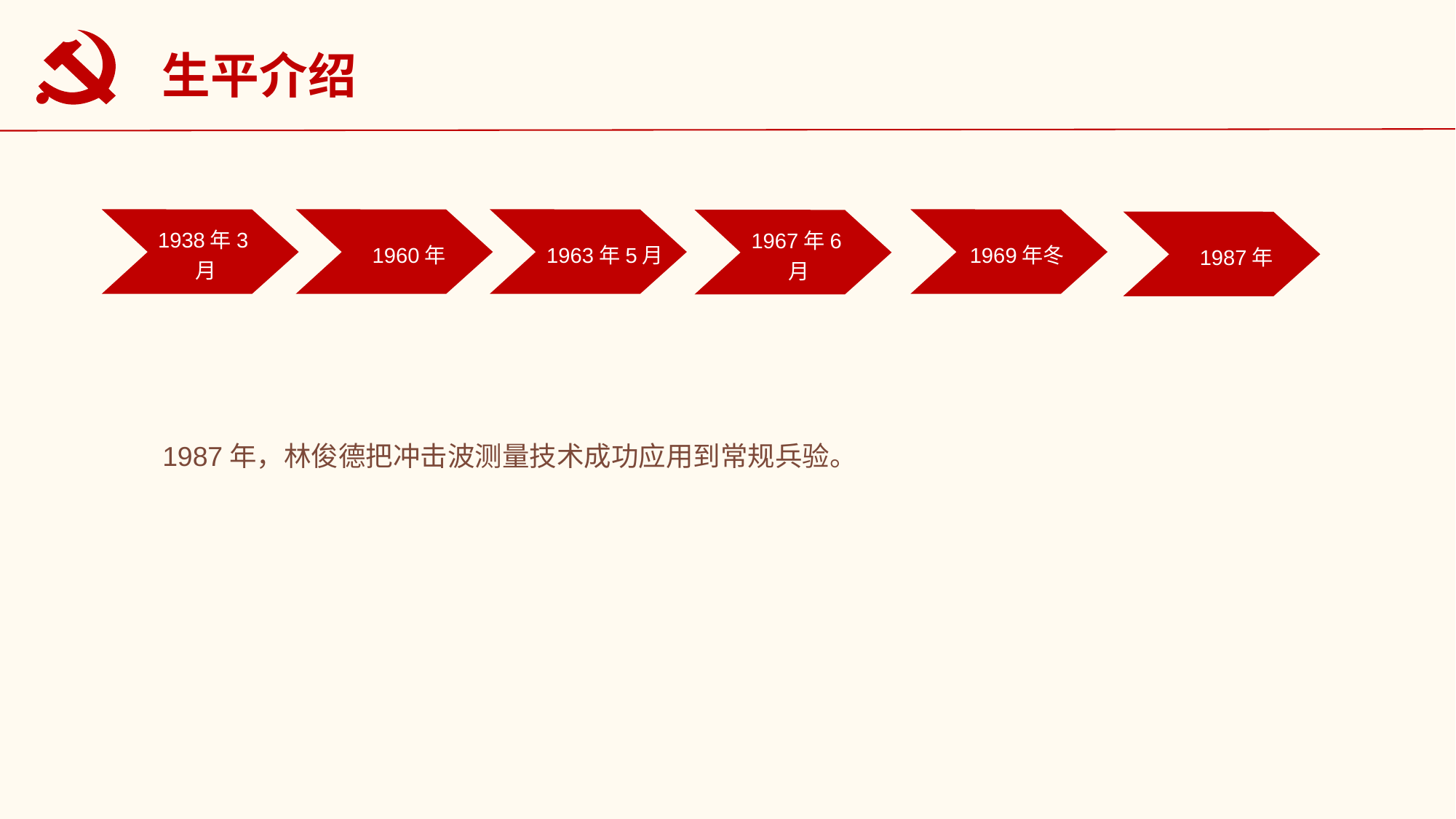

生平介绍

1938年3月

1960年

1963年5月

1969年冬

1967年6月

1987年
1967年6月17日8时，中国第一颗氢弹爆炸成功，林俊德带领回收小组在爆心附近步行几十公里，圆满完成了核试验爆炸数据的采集任务。

1969年冬，中国进行了首次地下核试验。林俊德的战场从大气层转到了地下，他和战友从大山深处的平洞试验转移到戈壁滩上的竖井试验，为中国地下核试验安全论证和工程设计提供了重要数据。

1987年，林俊德把冲击波测量技术成功应用到常规兵验。

1963年5月，接受了研制测量核爆炸冲击波压力自记仪的任务并担任组长。1964年10月16日15时，罗布泊一声春雷，蘑菇云腾空而起。林俊德研制的仪器，第一时间准确测得了核爆炸的冲击波参数。

1960年林俊德从浙江大学机械系毕业，分配到国防科委下属研究所从事机械制造相关工作

林俊德出生于闽南山乡永春县介福乡紫美